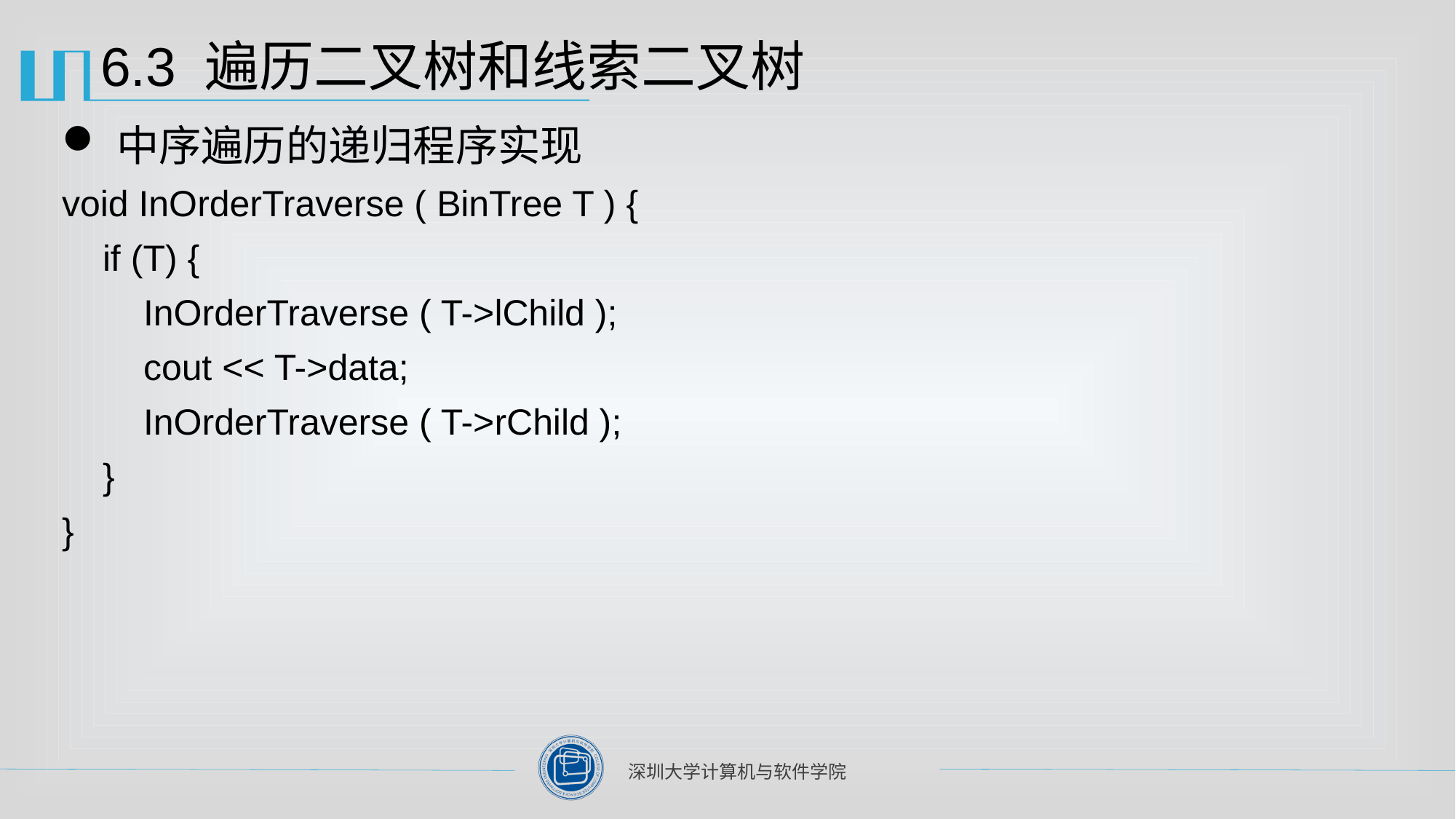

# 6.3 遍历二叉树和线索二叉树
中序遍历的递归程序实现
void InOrderTraverse ( BinTree T ) {
    if (T) {
        InOrderTraverse ( T->lChild );
        cout << T->data;
        InOrderTraverse ( T->rChild );
    }
}

34